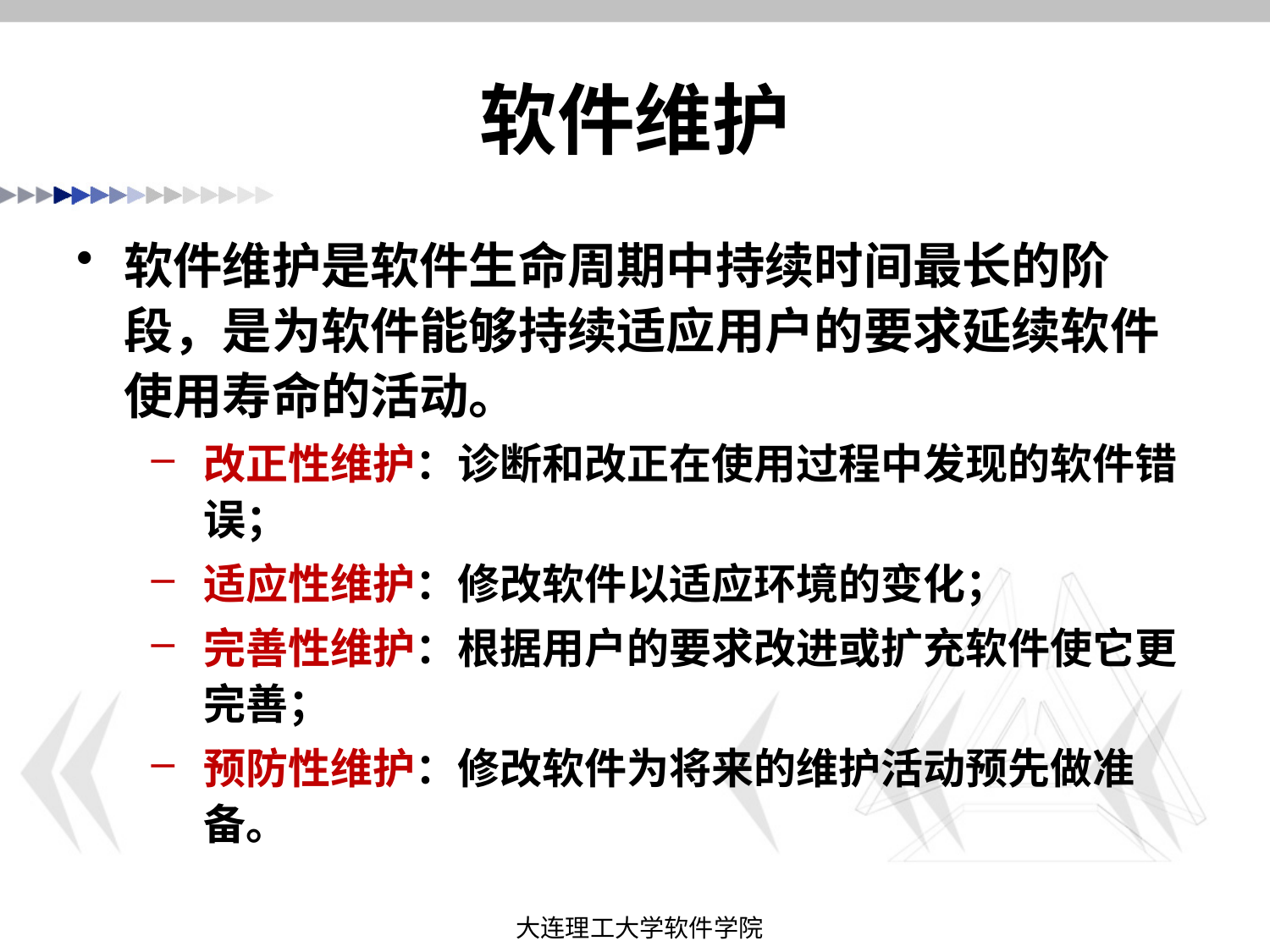

# 软件维护
软件维护是软件生命周期中持续时间最长的阶段，是为软件能够持续适应用户的要求延续软件使用寿命的活动。
改正性维护：诊断和改正在使用过程中发现的软件错误；
适应性维护：修改软件以适应环境的变化；
完善性维护：根据用户的要求改进或扩充软件使它更完善；
预防性维护：修改软件为将来的维护活动预先做准备。

大连理工大学软件学院
11